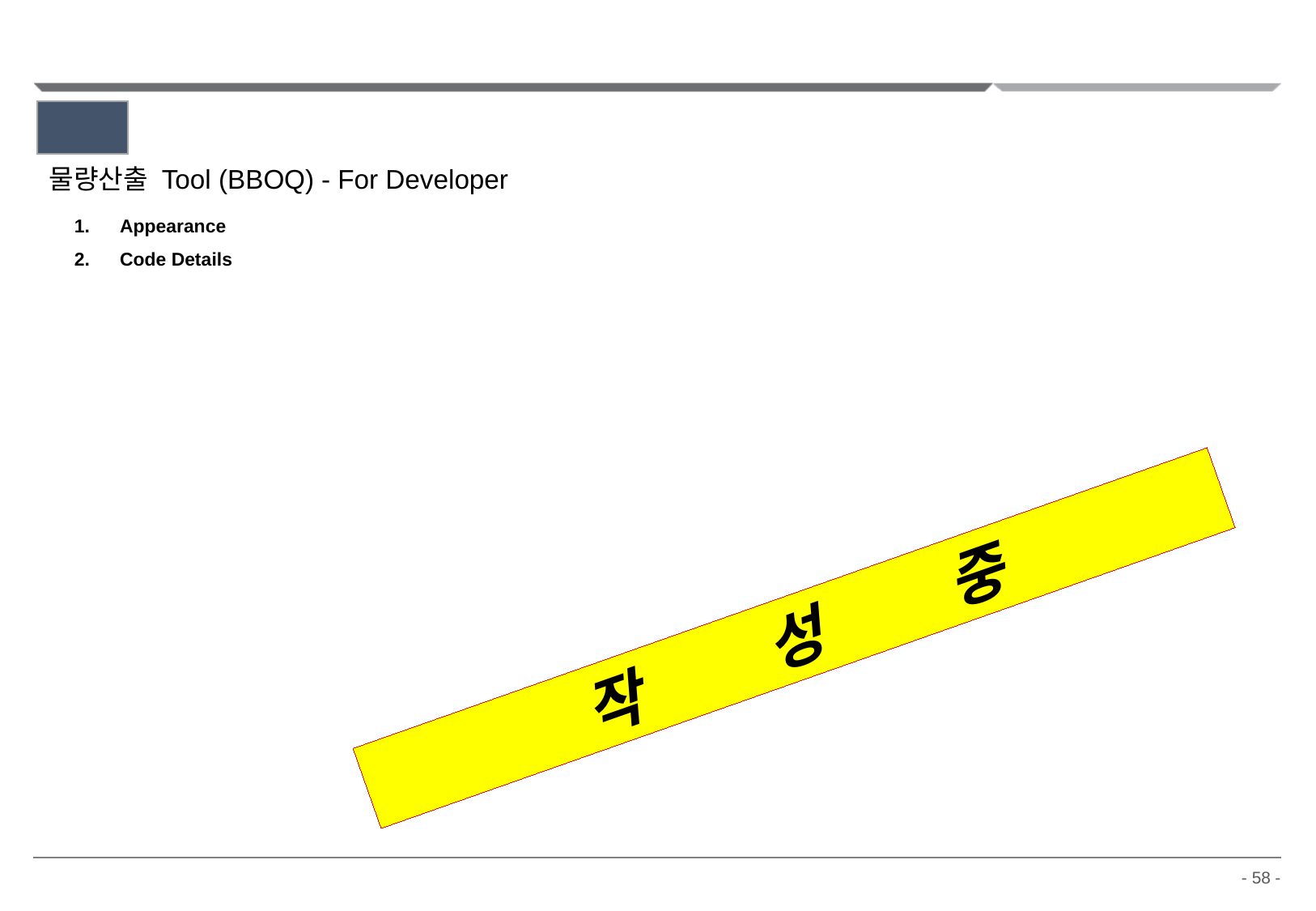

목차
물량산출 Tool (BBOQ) - For Developer
Appearance
Code Details
작        성        중